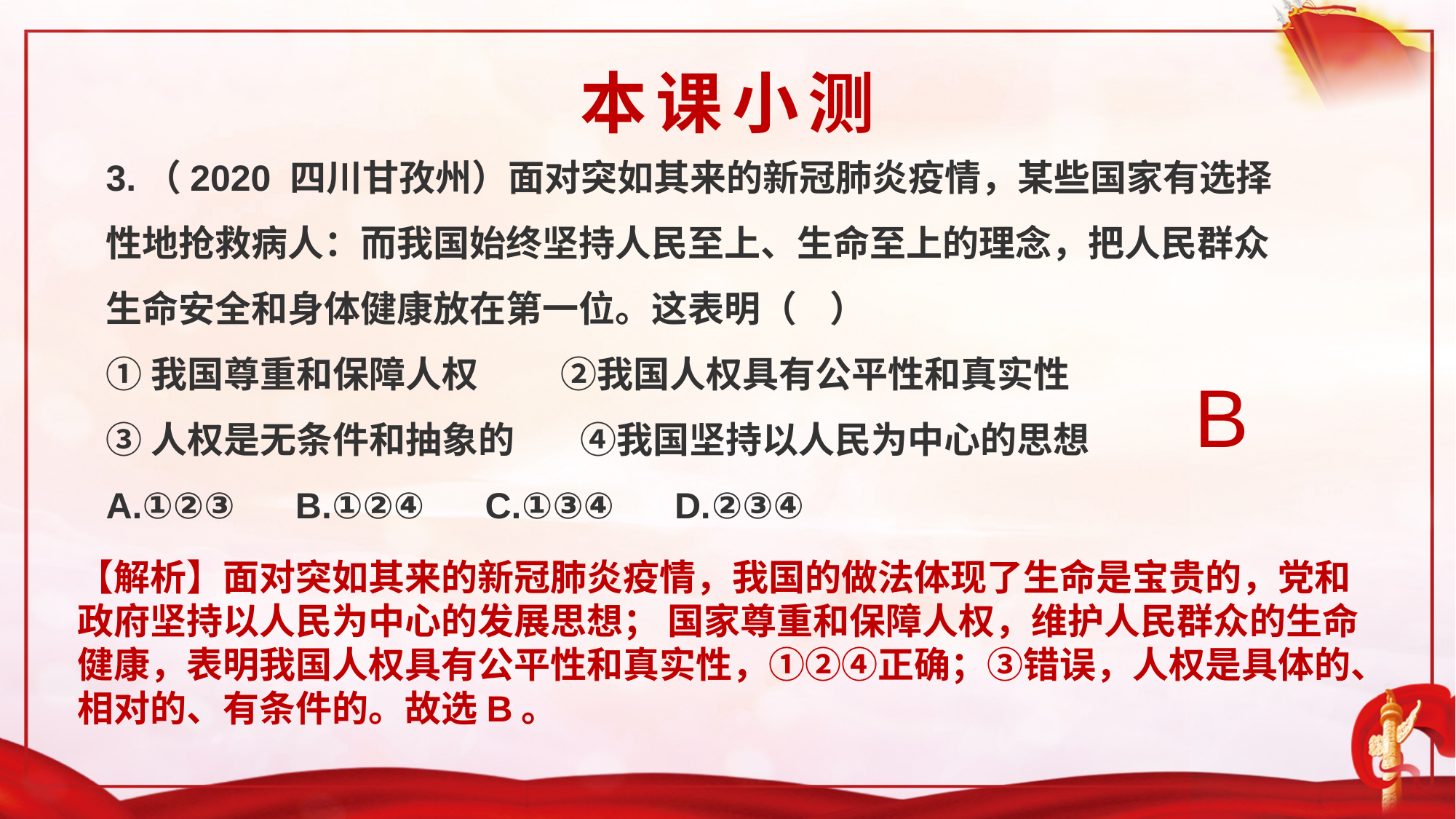

本课小测
3.（2020 四川甘孜州）面对突如其来的新冠肺炎疫情，某些国家有选择性地抢救病人：而我国始终坚持人民至上、生命至上的理念，把人民群众生命安全和身体健康放在第一位。这表明（    ）
①我国尊重和保障人权          ②我国人权具有公平性和真实性
③人权是无条件和抽象的        ④我国坚持以人民为中心的思想
A.①②③      B.①②④      C.①③④      D.②③④
B
【解析】面对突如其来的新冠肺炎疫情，我国的做法体现了生命是宝贵的，党和政府坚持以人民为中心的发展思想； 国家尊重和保障人权，维护人民群众的生命健康，表明我国人权具有公平性和真实性，①②④正确；③错误，人权是具体的、相对的、有条件的。故选B。